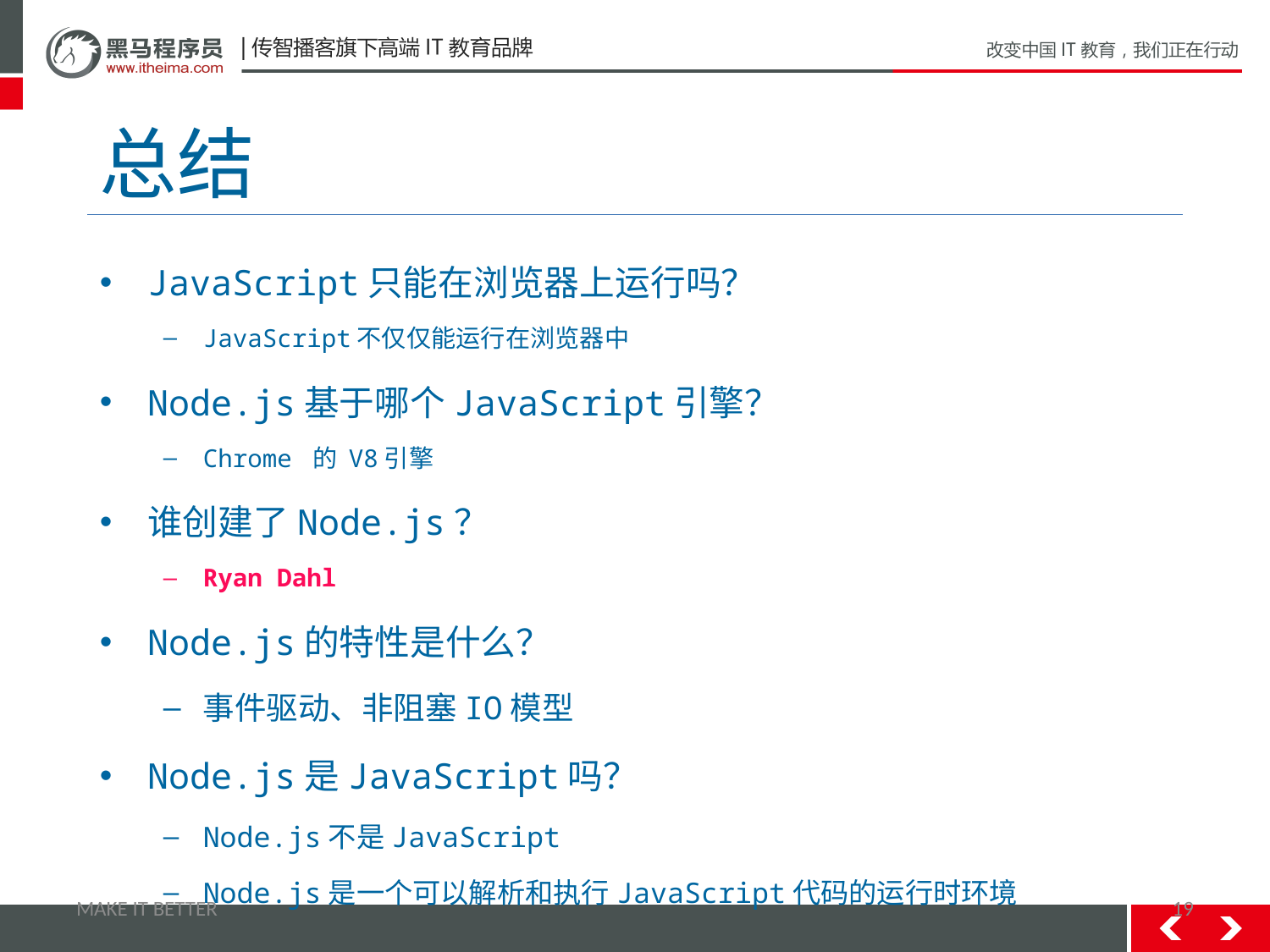

# 总结
JavaScript只能在浏览器上运行吗？
JavaScript不仅仅能运行在浏览器中
Node.js基于哪个JavaScript引擎？
Chrome 的 V8引擎
谁创建了Node.js？
Ryan Dahl
Node.js的特性是什么？
事件驱动、非阻塞IO模型
Node.js是JavaScript吗？
Node.js不是JavaScript
Node.js是一个可以解析和执行JavaScript代码的运行时环境
MAKE IT BETTER
19